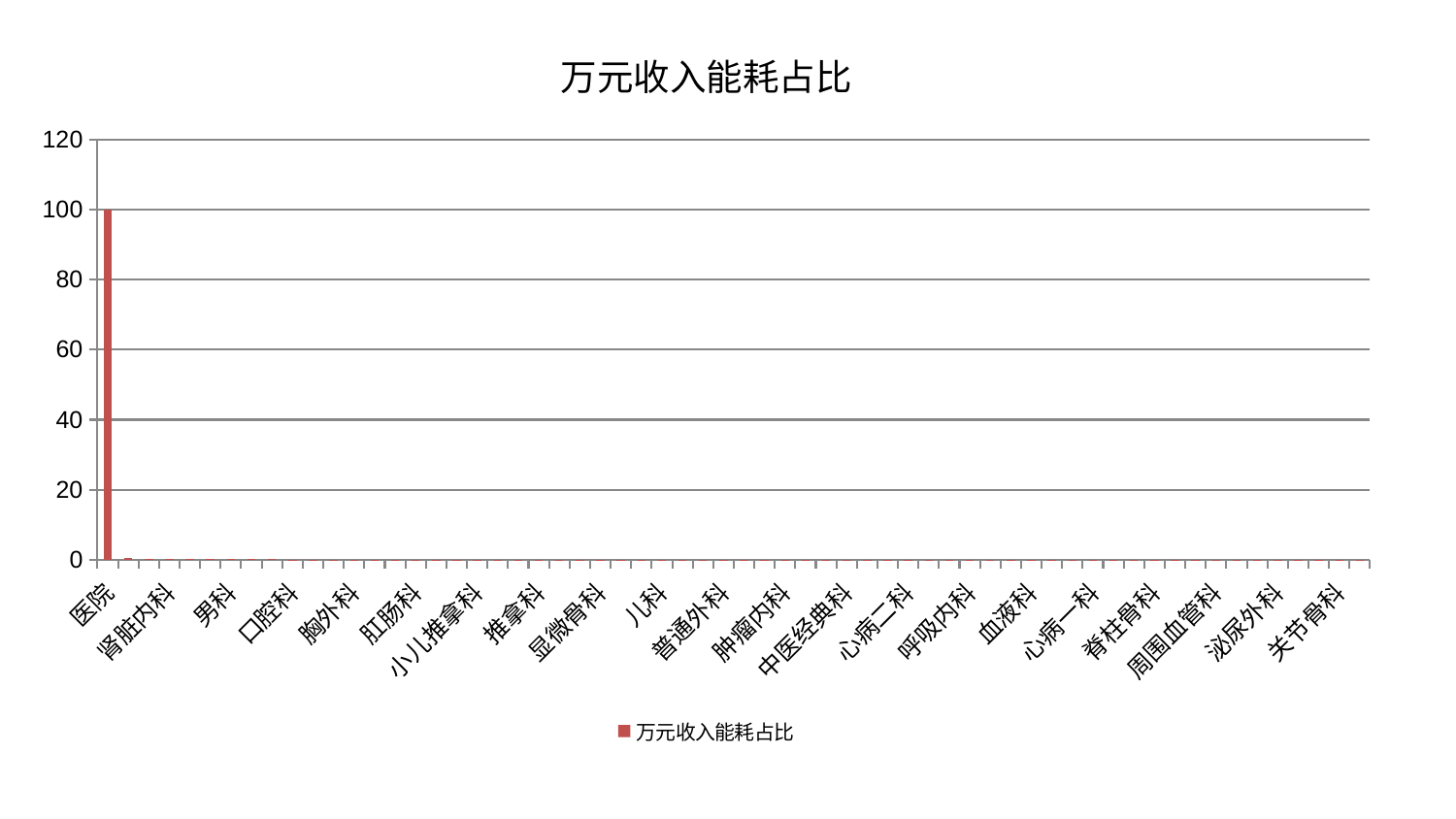

### Chart: 万元收入能耗占比

| Category | 万元收入能耗占比 |
|---|---|
| 医院 | 100.0 |
| 风湿病科 | 0.37009378276684124 |
| 肝胆外科 | 0.3000035894876381 |
| 肾脏内科 | 0.2802947275138624 |
| 眼科 | 0.22862632734255373 |
| 运动损伤骨科 | 0.17104927317817287 |
| 男科 | 0.09888735362407128 |
| 妇二科 | 0.08714840611036823 |
| 脾胃科消化科合并 | 0.08654044748433078 |
| 口腔科 | 0.0777581089877676 |
| 脑病三科 | 0.0748111802158816 |
| 康复科 | 0.05912091845883478 |
| 胸外科 | 0.058633060150460874 |
| 产科 | 0.053695745172777615 |
| 微创骨科 | 0.03591858288637356 |
| 肛肠科 | 0.03482184131253673 |
| 神经内科 | 0.0330940380189121 |
| 综合内科 | 0.0309727614621954 |
| 小儿推拿科 | 0.030195128294090188 |
| 骨科 | 0.028708927108095972 |
| 老年医学科 | 0.025800264588138857 |
| 推拿科 | 0.025071485017573437 |
| 皮肤科 | 0.0246058139452098 |
| 内分泌科 | 0.024487119582252564 |
| 显微骨科 | 0.023952301232378365 |
| 妇科妇二科合并 | 0.022430389364650753 |
| 消化内科 | 0.021602703019199504 |
| 儿科 | 0.02130378581041495 |
| 治未病中心 | 0.021000275202746974 |
| 肝病科 | 0.02024808413818253 |
| 普通外科 | 0.019339822848455618 |
| 东区肾病科 | 0.019092903254899617 |
| 美容皮肤科 | 0.018744584480174888 |
| 肿瘤内科 | 0.01794643348878213 |
| 脑病一科 | 0.017375696889226678 |
| 肾病科 | 0.016447491757958666 |
| 中医经典科 | 0.015370036430421638 |
| 中医外治中心 | 0.015219351879172012 |
| 身心医学科 | 0.014937064168929287 |
| 心病二科 | 0.014700698449514245 |
| 心血管内科 | 0.014190942115872348 |
| 神经外科 | 0.013989667722819114 |
| 呼吸内科 | 0.013855623731824609 |
| 东区重症医学科 | 0.013829335007282477 |
| 小儿骨科 | 0.013674011150517165 |
| 血液科 | 0.013610688626083382 |
| 针灸科 | 0.013393238850191527 |
| 西区重症医学科 | 0.012953295473966377 |
| 心病一科 | 0.012667253103697965 |
| 重症医学科 | 0.012003014257053113 |
| 乳腺甲状腺外科 | 0.011775093086444505 |
| 脊柱骨科 | 0.011717893925899938 |
| 耳鼻喉科 | 0.011654426678050903 |
| 心病四科 | 0.011438818449481093 |
| 周围血管科 | 0.01139028297065455 |
| 心病三科 | 0.011129662299256094 |
| 脾胃病科 | 0.01091619495414098 |
| 泌尿外科 | 0.01089850927926952 |
| 脑病二科 | 0.010696300846994682 |
| 妇科 | 0.010626004510623812 |
| 关节骨科 | 0.010587126659656741 |
| 创伤骨科 | 0.010078034233046316 |
82